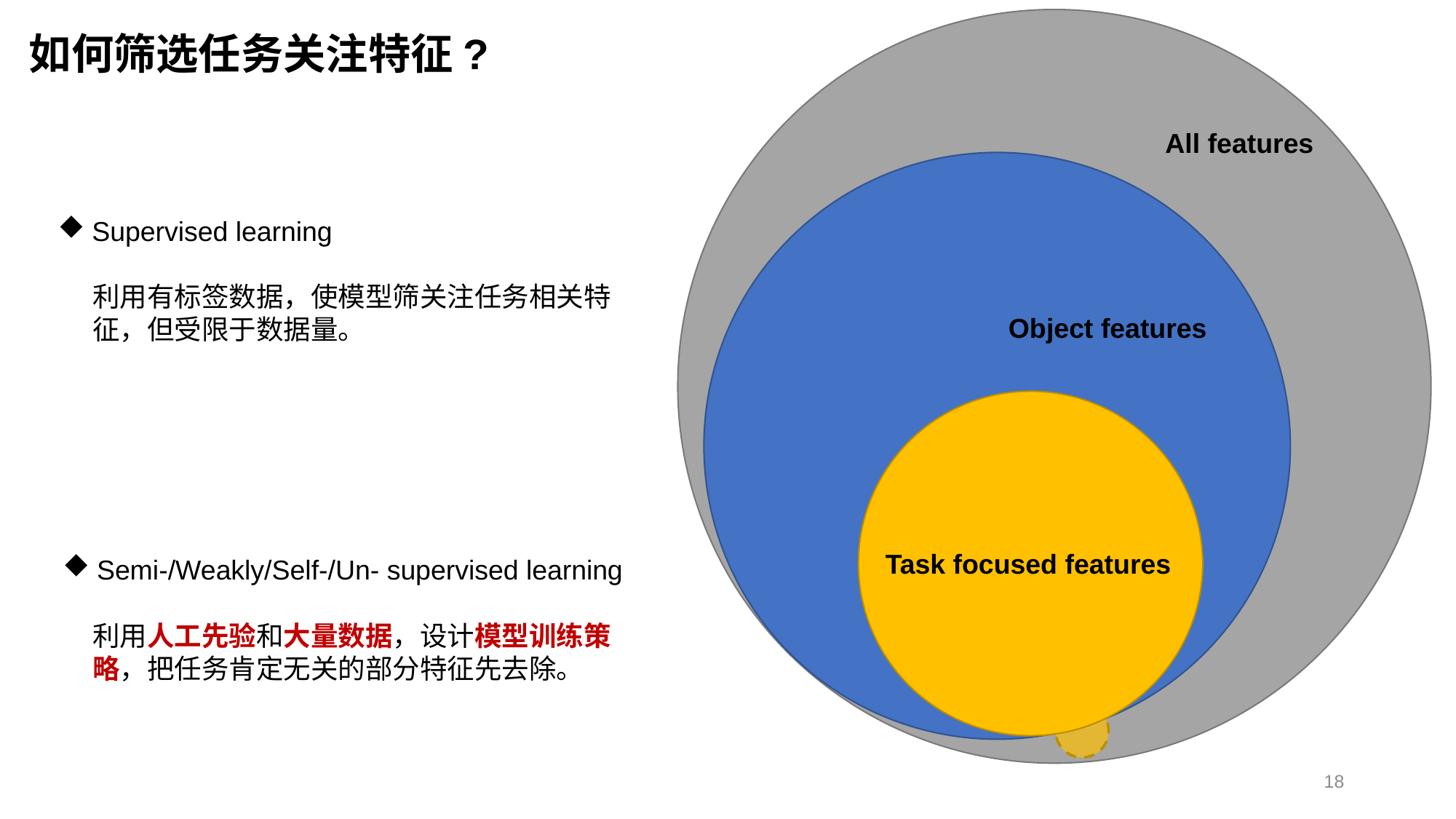

如何筛选任务关注特征?
All features

Object features
Supervised learning
利用有标签数据，使模型筛关注任务相关特征，但受限于数据量。

Task focused features

Semi-/Weakly/Self-/Un- supervised learning
利用人工先验和大量数据，设计模型训练策略，把任务肯定无关的部分特征先去除。
18